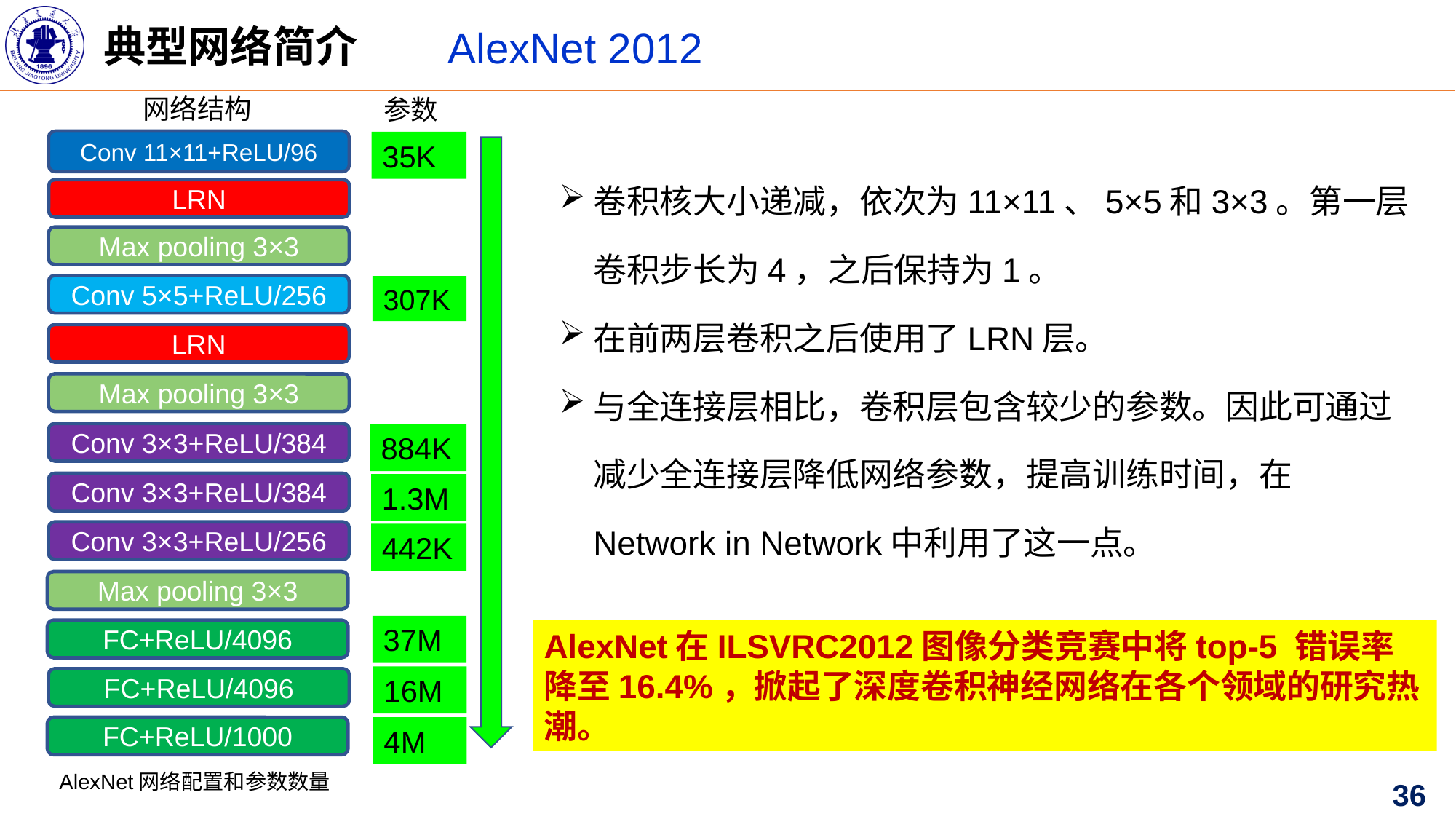

典型网络简介
AlexNet 2012
网络结构
参数
Conv 11×11+ReLU/96
35K

卷积核大小递减，依次为11×11、5×5和3×3。第一层卷积步长为4，之后保持为1。
在前两层卷积之后使用了LRN层。
与全连接层相比，卷积层包含较少的参数。因此可通过减少全连接层降低网络参数，提高训练时间，在Network in Network中利用了这一点。

LRN
Max pooling 3×3
Conv 5×5+ReLU/256
307K
LRN
Max pooling 3×3
Conv 3×3+ReLU/384
884K
Conv 3×3+ReLU/384
1.3M
Conv 3×3+ReLU/256
442K
Max pooling 3×3
37M
AlexNet在ILSVRC2012图像分类竞赛中将top-5 错误率降至16.4%，掀起了深度卷积神经网络在各个领域的研究热潮。
FC+ReLU/4096
16M
FC+ReLU/4096
FC+ReLU/1000
4M
AlexNet网络配置和参数数量